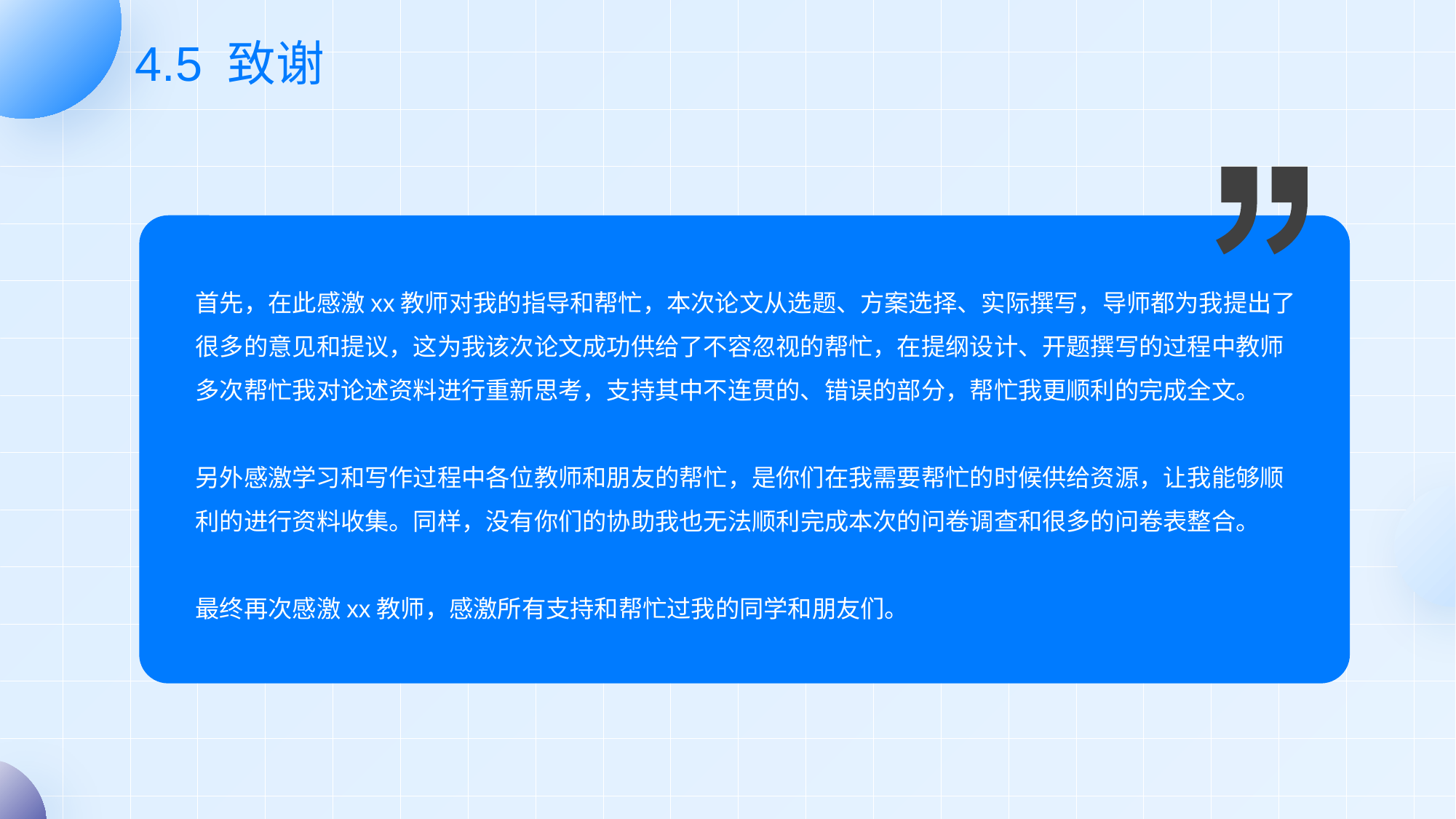

# 4.5 致谢

首先，在此感激xx教师对我的指导和帮忙，本次论文从选题、方案选择、实际撰写，导师都为我提出了很多的意见和提议，这为我该次论文成功供给了不容忽视的帮忙，在提纲设计、开题撰写的过程中教师多次帮忙我对论述资料进行重新思考，支持其中不连贯的、错误的部分，帮忙我更顺利的完成全文。

另外感激学习和写作过程中各位教师和朋友的帮忙，是你们在我需要帮忙的时候供给资源，让我能够顺利的进行资料收集。同样，没有你们的协助我也无法顺利完成本次的问卷调查和很多的问卷表整合。

最终再次感激xx教师，感激所有支持和帮忙过我的同学和朋友们。